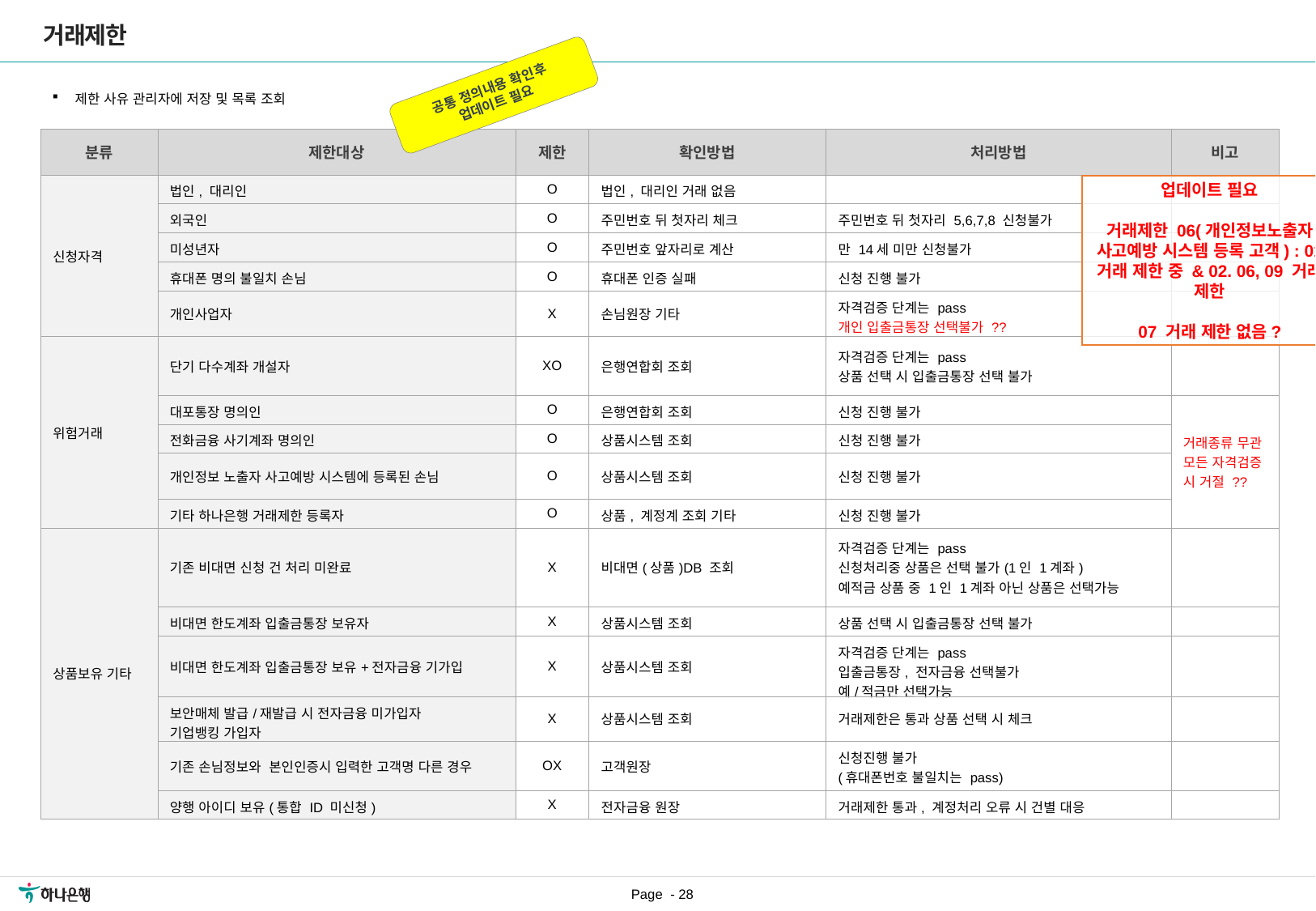

거래제한
공통 정의내용 확인후
업데이트 필요
제한 사유 관리자에 저장 및 목록 조회
| 분류 | 제한대상 | 제한 | 확인방법 | 처리방법 | 비고 |
| --- | --- | --- | --- | --- | --- |
| 신청자격 | 법인, 대리인 | O | 법인, 대리인 거래 없음 |  |  |
|  | 외국인 | O | 주민번호 뒤 첫자리 체크 | 주민번호 뒤 첫자리 5,6,7,8 신청불가 |  |
|  | 미성년자 | O | 주민번호 앞자리로 계산 | 만 14세 미만 신청불가 |  |
|  | 휴대폰 명의 불일치 손님 | O | 휴대폰 인증 실패 | 신청 진행 불가 |  |
|  | 개인사업자 | X | 손님원장 기타 | 자격검증 단계는 pass 개인 입출금통장 선택불가 ?? |  |
| 위험거래 | 단기 다수계좌 개설자 | XO | 은행연합회 조회 | 자격검증 단계는 pass 상품 선택 시 입출금통장 선택 불가 |  |
|  | 대포통장 명의인 | O | 은행연합회 조회 | 신청 진행 불가 | 거래종류 무관 모든 자격검증 시 거절 ?? |
|  | 전화금융 사기계좌 명의인 | O | 상품시스템 조회 | 신청 진행 불가 |  |
|  | 개인정보 노출자 사고예방 시스템에 등록된 손님 | O | 상품시스템 조회 | 신청 진행 불가 |  |
|  | 기타 하나은행 거래제한 등록자 | O | 상품, 계정계 조회 기타 | 신청 진행 불가 |  |
| 상품보유 기타 | 기존 비대면 신청 건 처리 미완료 | X | 비대면(상품)DB 조회 | 자격검증 단계는 pass 신청처리중 상품은 선택 불가(1인 1계좌) 예적금 상품 중 1인 1계좌 아닌 상품은 선택가능 |  |
|  | 비대면 한도계좌 입출금통장 보유자 | X | 상품시스템 조회 | 상품 선택 시 입출금통장 선택 불가 |  |
|  | 비대면 한도계좌 입출금통장 보유+전자금융 기가입 | X | 상품시스템 조회 | 자격검증 단계는 pass 입출금통장, 전자금융 선택불가 예/적금만 선택가능 |  |
|  | 보안매체 발급/재발급 시 전자금융 미가입자 기업뱅킹 가입자 | X | 상품시스템 조회 | 거래제한은 통과 상품 선택 시 체크 |  |
|  | 기존 손님정보와 본인인증시 입력한 고객명 다른 경우 | OX | 고객원장 | 신청진행 불가 (휴대폰번호 불일치는 pass) |  |
|  | 양행 아이디 보유(통합 ID 미신청) | X | 전자금융 원장 | 거래제한 통과, 계정처리 오류 시 건별 대응 |  |
업데이트 필요

거래제한 06(개인정보노출자 사고예방 시스템 등록 고객) : 01 거래 제한 중 & 02. 06, 09 거래 제한

07 거래 제한 없음?